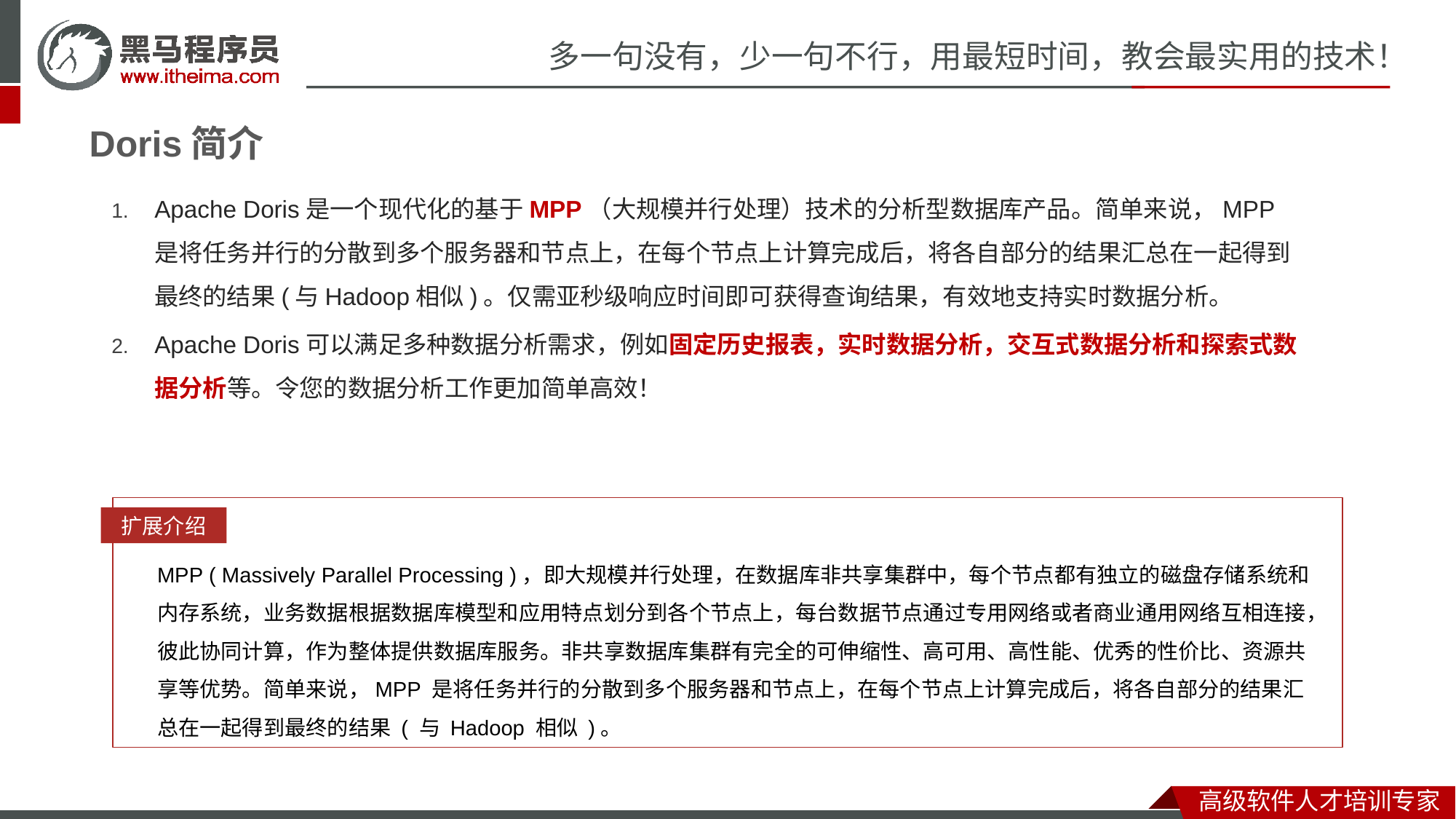

# Doris简介
Apache Doris是一个现代化的基于MPP（大规模并行处理）技术的分析型数据库产品。简单来说，MPP是将任务并行的分散到多个服务器和节点上，在每个节点上计算完成后，将各自部分的结果汇总在一起得到最终的结果(与Hadoop相似)。仅需亚秒级响应时间即可获得查询结果，有效地支持实时数据分析。
Apache Doris可以满足多种数据分析需求，例如固定历史报表，实时数据分析，交互式数据分析和探索式数据分析等。令您的数据分析工作更加简单高效！

扩展介绍
MPP ( Massively Parallel Processing )，即大规模并行处理，在数据库非共享集群中，每个节点都有独立的磁盘存储系统和内存系统，业务数据根据数据库模型和应用特点划分到各个节点上，每台数据节点通过专用网络或者商业通用网络互相连接，彼此协同计算，作为整体提供数据库服务。非共享数据库集群有完全的可伸缩性、高可用、高性能、优秀的性价比、资源共享等优势。简单来说，MPP 是将任务并行的分散到多个服务器和节点上，在每个节点上计算完成后，将各自部分的结果汇总在一起得到最终的结果 ( 与 Hadoop 相似 )。